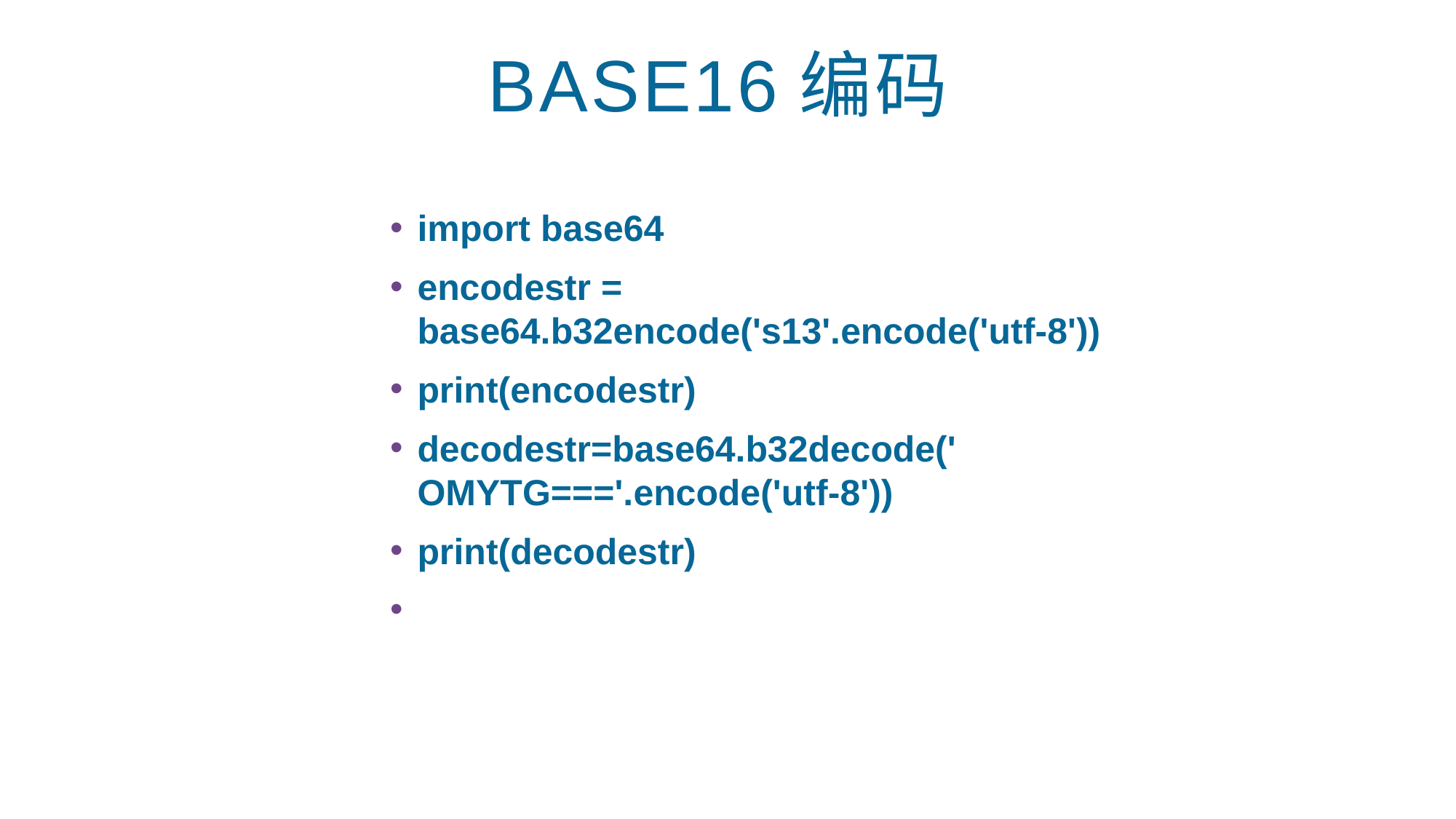

# BASE16编码
import base64
encodestr = base64.b32encode('s13'.encode('utf-8'))
print(encodestr)
decodestr=base64.b32decode(' OMYTG==='.encode('utf-8'))
print(decodestr)